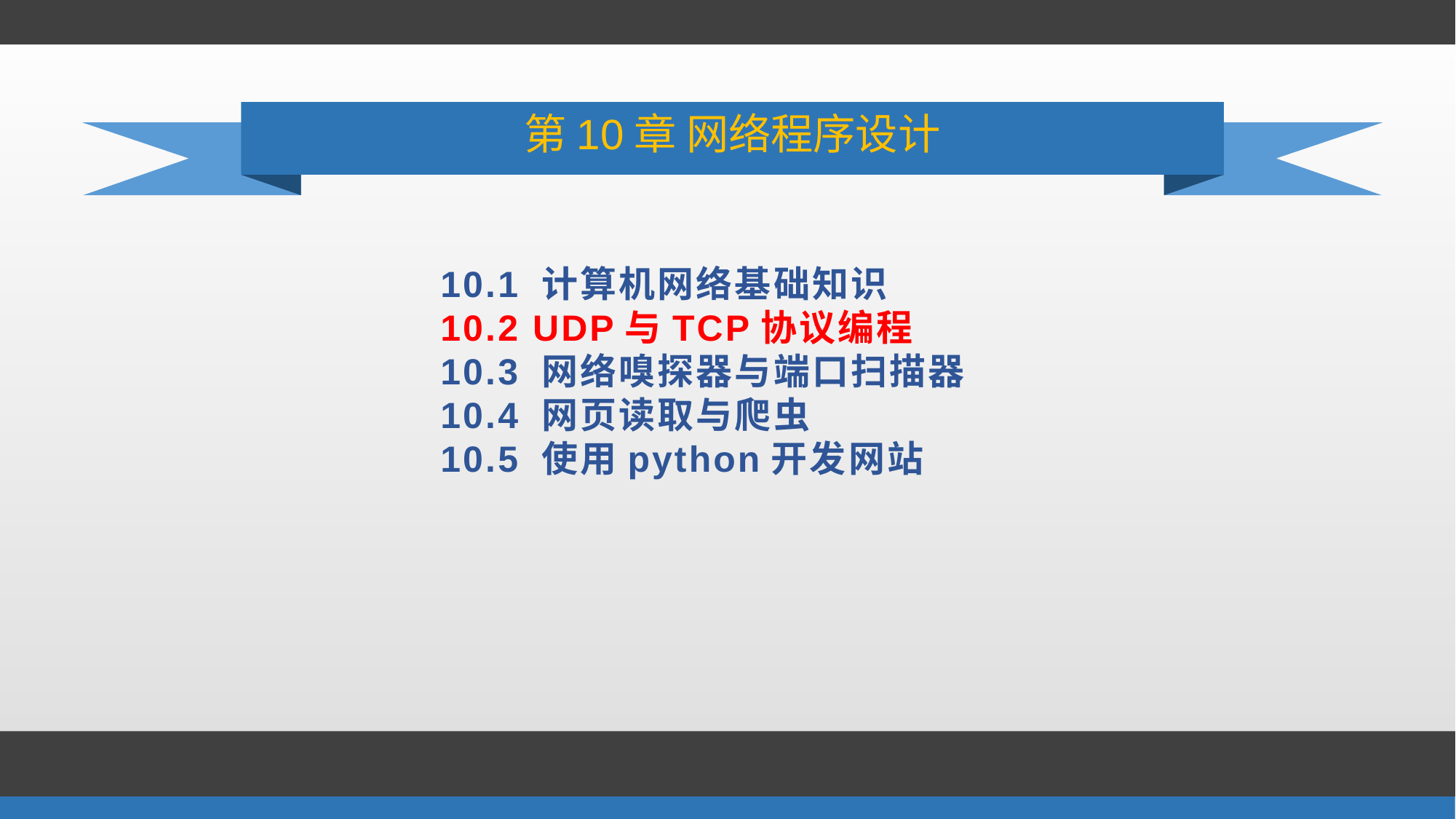

# 第10章 网络程序设计
10.1 计算机网络基础知识
10.2 UDP与TCP协议编程
10.3 网络嗅探器与端口扫描器
10.4 网页读取与爬虫
10.5 使用python开发网站